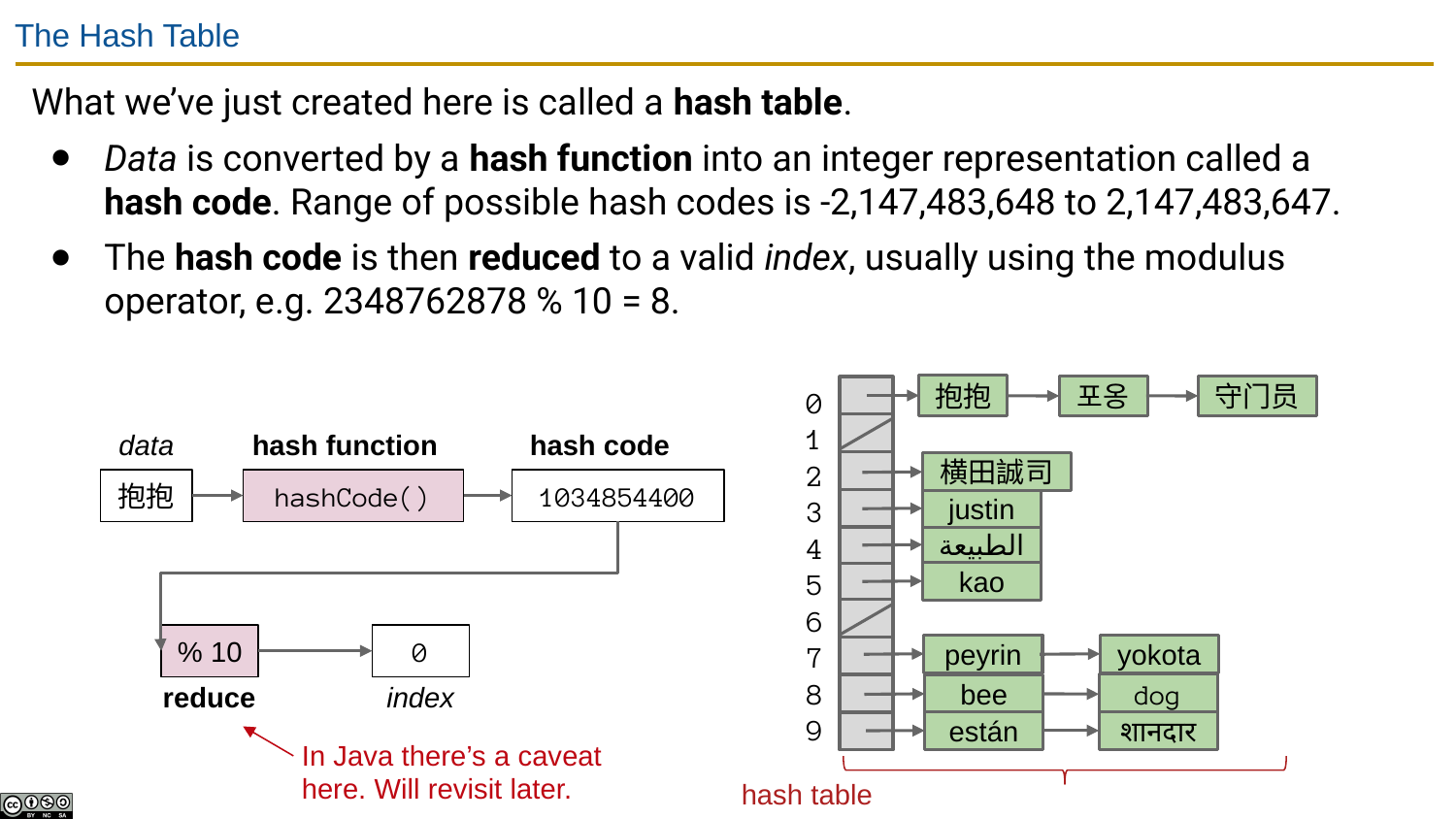

# The Hash Table
What we’ve just created here is called a hash table.
Data is converted by a hash function into an integer representation called a hash code. Range of possible hash codes is -2,147,483,648 to 2,147,483,647.
The hash code is then reduced to a valid index, usually using the modulus operator, e.g. 2348762878 % 10 = 8.
0
1
2
3
4
5
6
7
8
9
抱抱
포옹
守门员

data
hash function
hash code

横田誠司
抱抱
hashCode()
1034854400

justin

الطبيعة

kao

% 10
0
peyrin
yokota

reduce
index
dog
bee

están
शानदार

In Java there’s a caveat here. Will revisit later.
hash table